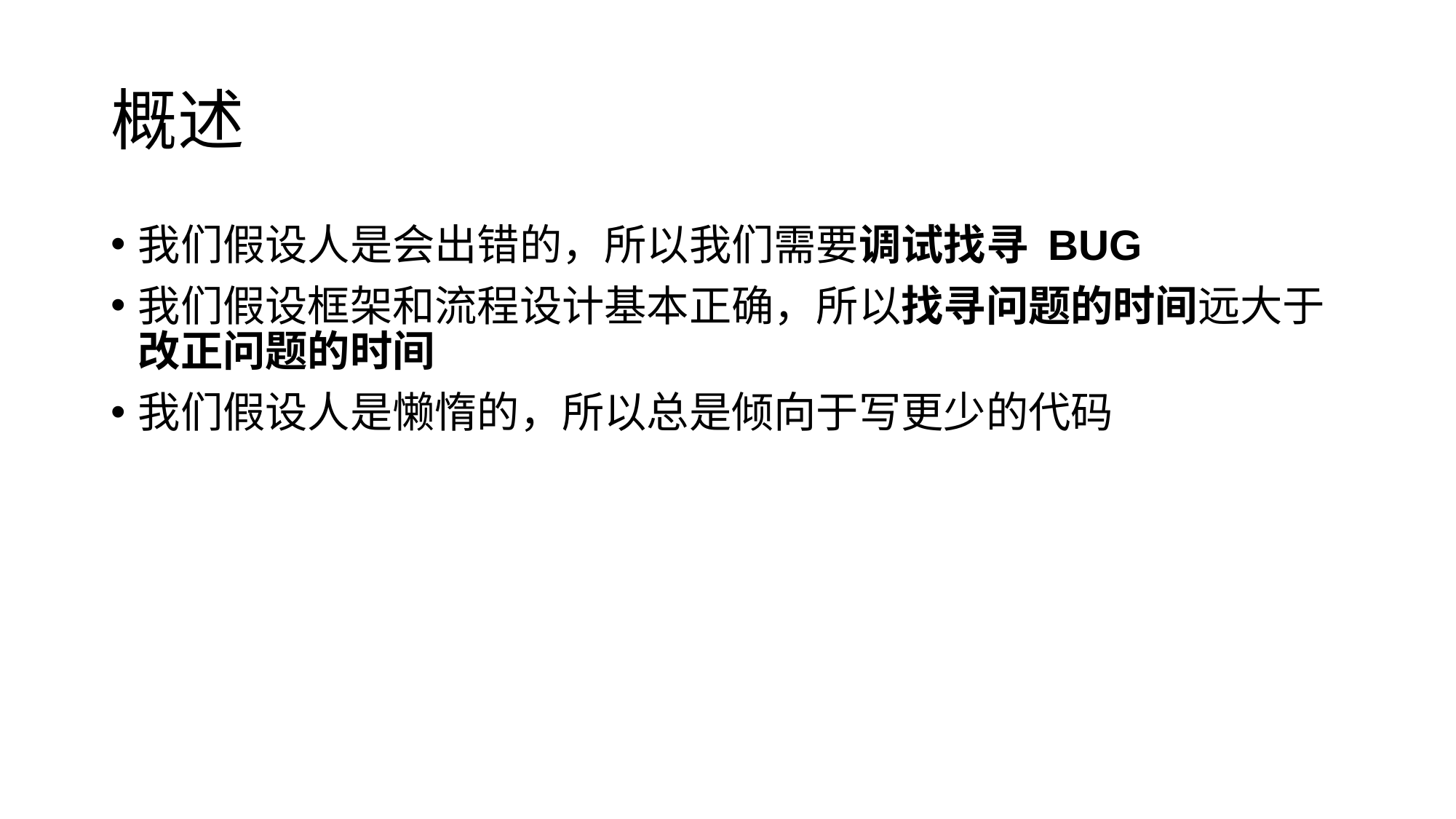

# 概述
我们假设人是会出错的，所以我们需要调试找寻 BUG
我们假设框架和流程设计基本正确，所以找寻问题的时间远大于改正问题的时间
我们假设人是懒惰的，所以总是倾向于写更少的代码